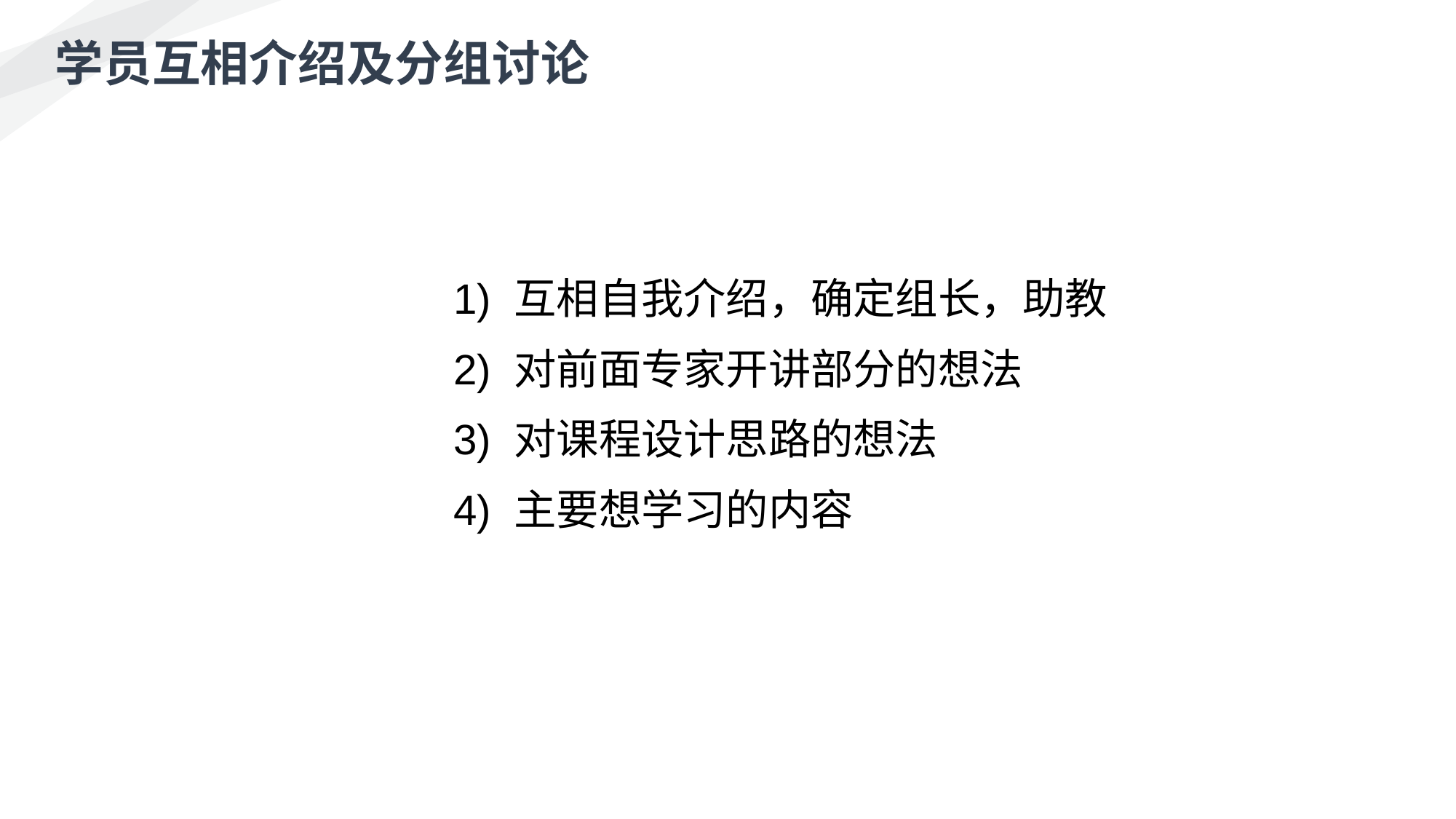

学员互相介绍及分组讨论

 互相自我介绍，确定组长，助教
 对前面专家开讲部分的想法
 对课程设计思路的想法
 主要想学习的内容